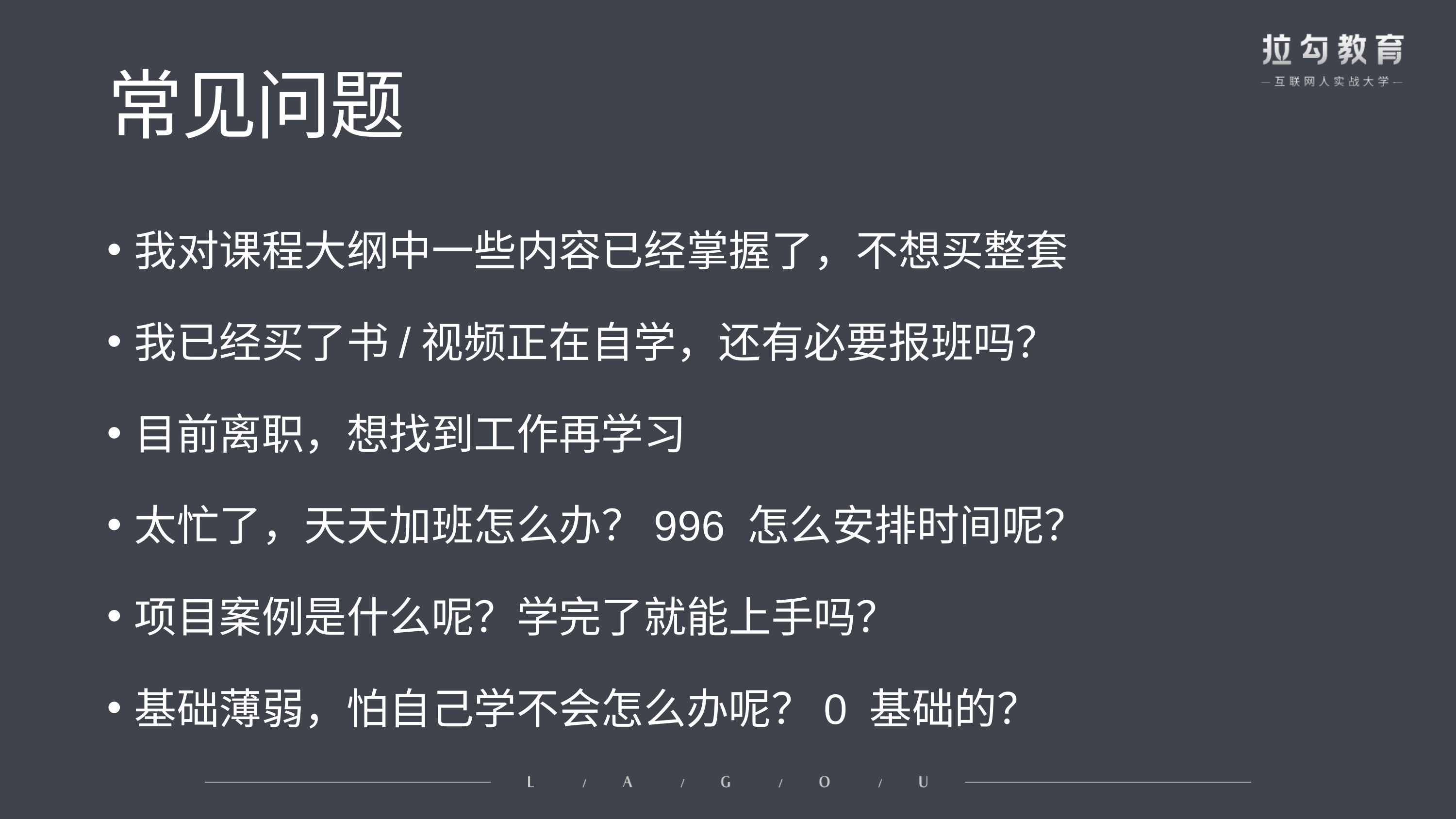

# 常见问题

我对课程大纲中一些内容已经掌握了，不想买整套
我已经买了书/视频正在自学，还有必要报班吗？
目前离职，想找到工作再学习
太忙了，天天加班怎么办？996 怎么安排时间呢？
项目案例是什么呢？学完了就能上手吗？
基础薄弱，怕自己学不会怎么办呢？0 基础的？